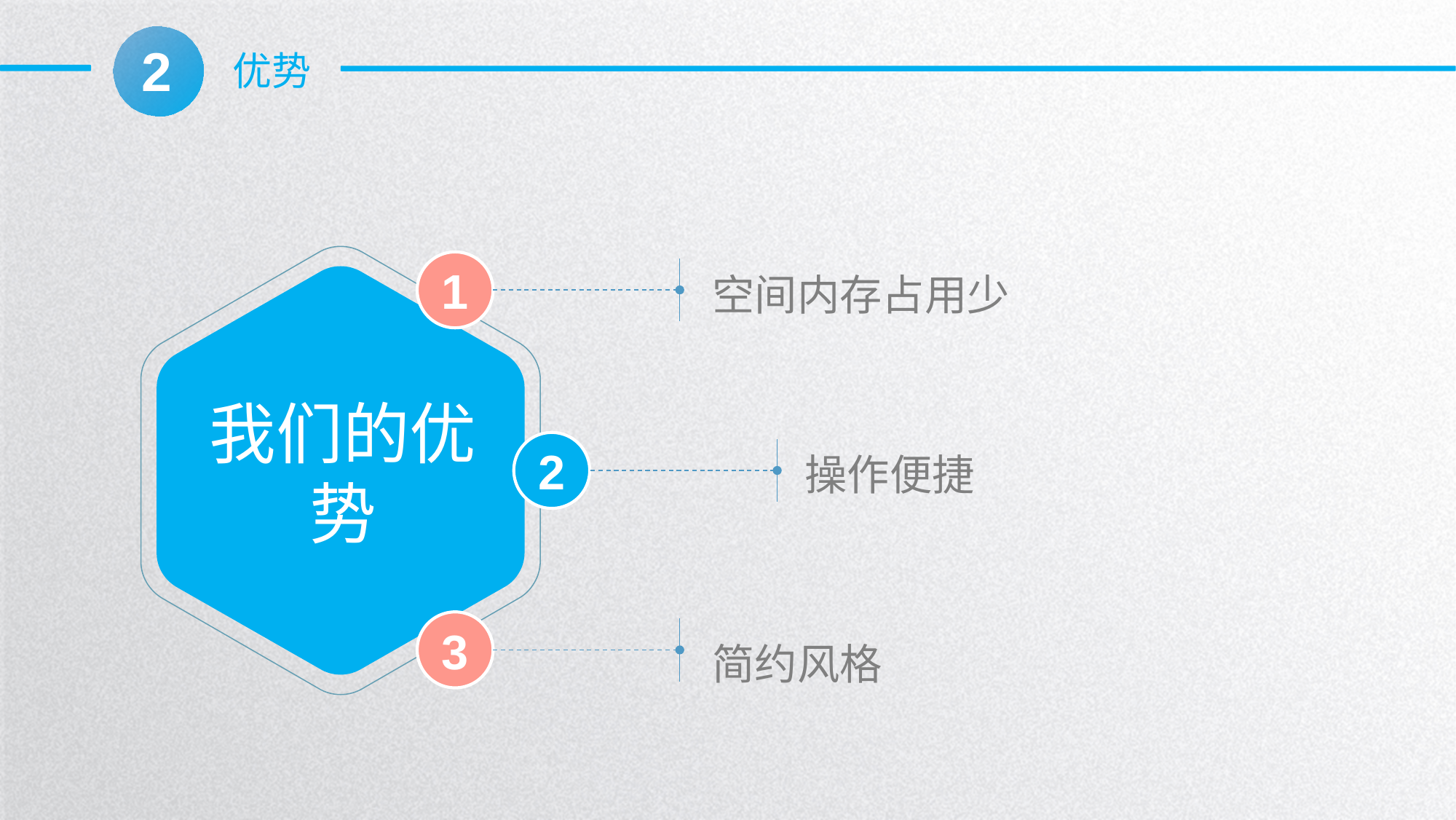

2
优势

1
空间内存占用少

我们的优势
2
操作便捷
3
简约风格